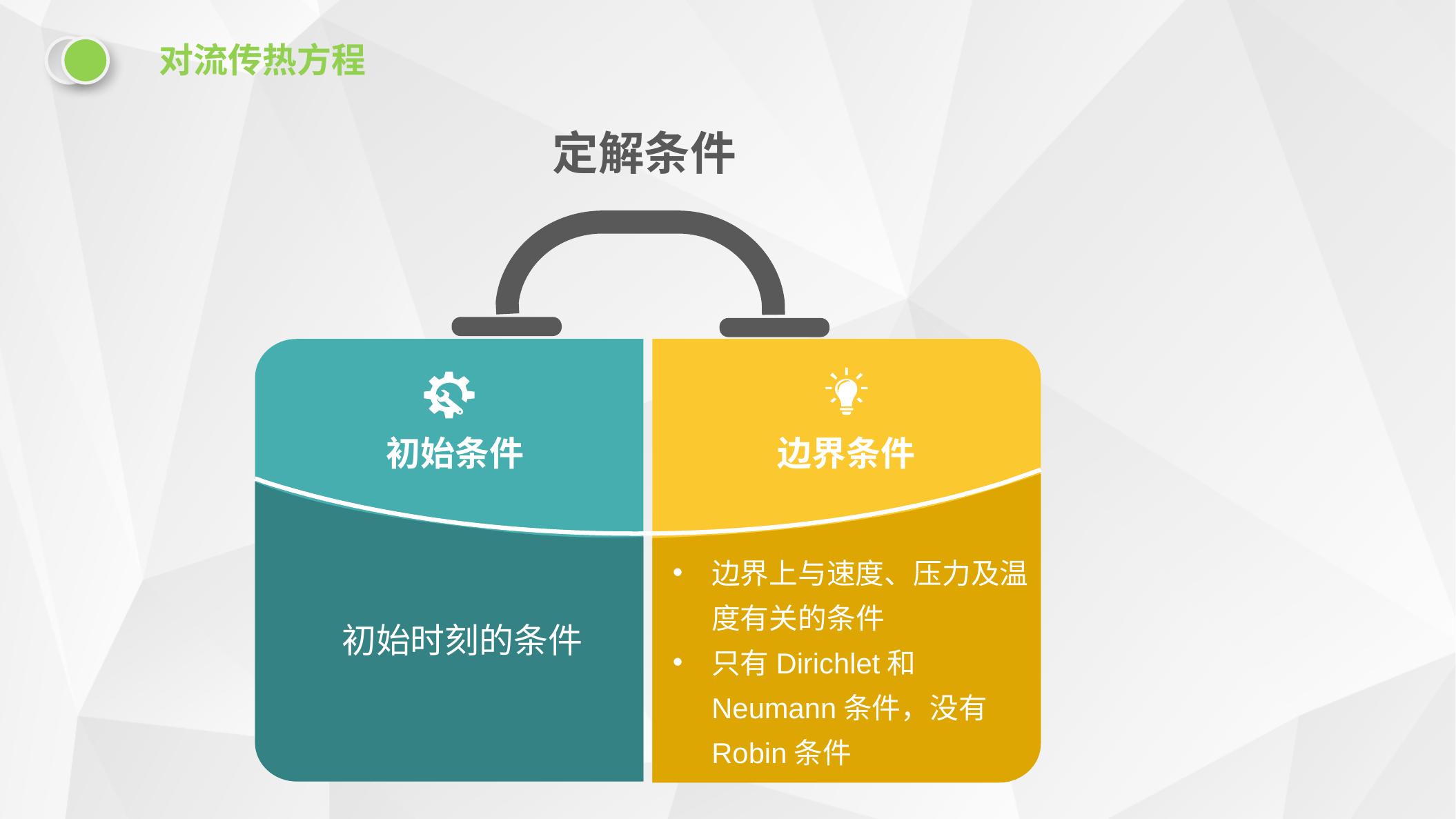

对流传热方程
定解条件

初始条件
边界条件

边界上与速度、压力及温度有关的条件
只有Dirichlet和Neumann条件，没有Robin条件
初始时刻的条件